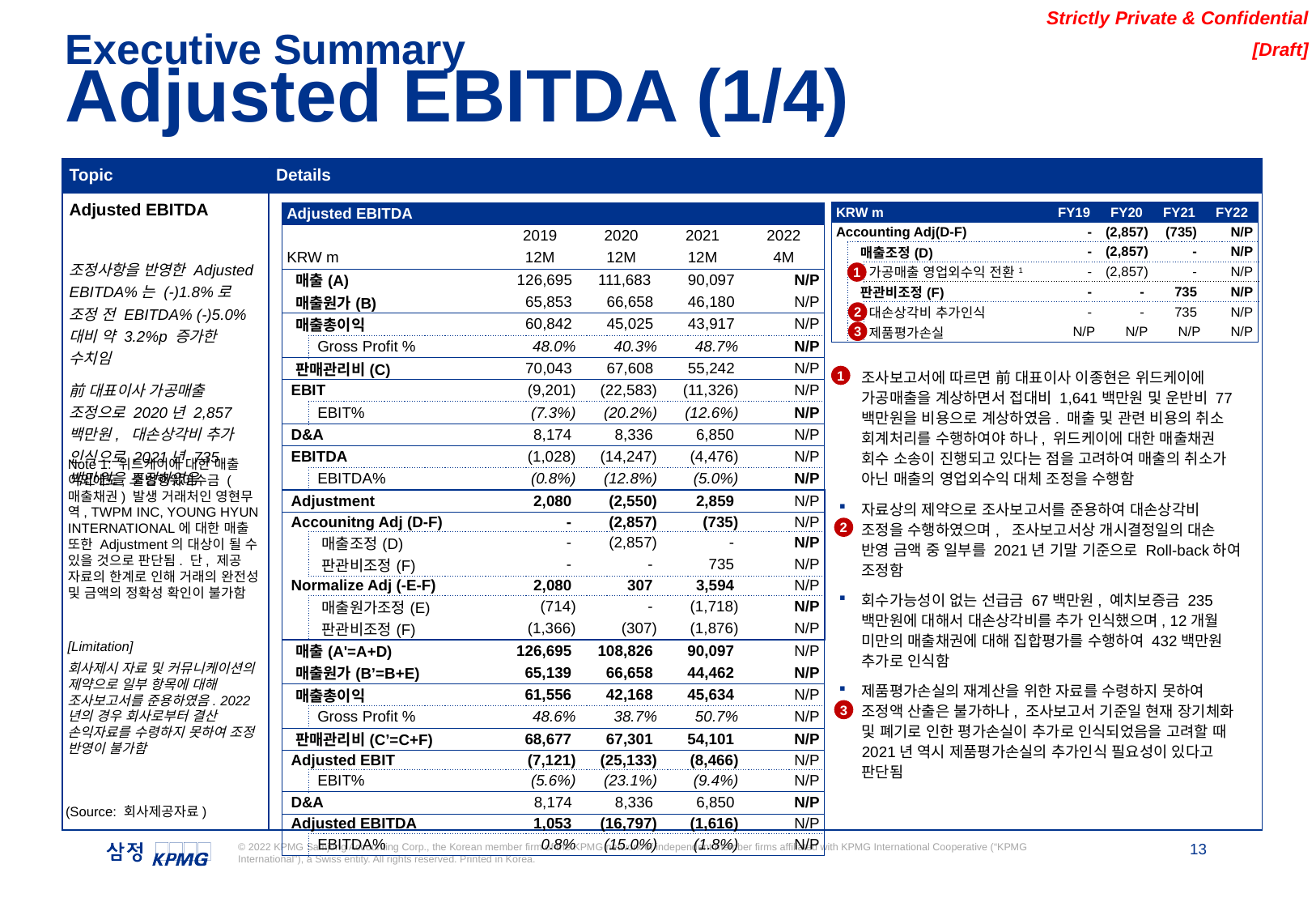

Executive Summary
Adjusted EBITDA (1/4)
| Topic | Details |
| --- | --- |
| Adjusted EBITDA 조정사항을 반영한 Adjusted EBITDA%는 (-)1.8%로 조정 전 EBITDA% (-)5.0% 대비 약 3.2%p 증가한 수치임 前 대표이사 가공매출 조정으로 2020년 2,857백만원, 대손상각비 추가 인식으로 2021년 735백만원을 조정하였음 |  |
| KRW m |  |  | FY19 | FY20 | FY21 | FY22 |
| --- | --- | --- | --- | --- | --- | --- |
| Accounting Adj(D-F) |  |  | - | (2,857) | (735) | N/P |
|  | 매출조정(D) |  | - | (2,857) | - | N/P |
|  |  | 가공매출 영업외수익 전환1 | - | (2,857) | - | N/P |
|  | 판관비조정(F) |  | - | - | 735 | N/P |
|  |  | 대손상각비 추가인식 | - | - | 735 | N/P |
|  |  | 제품평가손실 | N/P | N/P | N/P | N/P |
| Adjusted EBITDA |  |  |  |  |  |  |
| --- | --- | --- | --- | --- | --- | --- |
|  |  |  | 2019 | 2020 | 2021 | 2022 |
| KRW m |  |  | 12M | 12M | 12M | 4M |
| 매출(A) |  |  | 126,695 | 111,683 | 90,097 | N/P |
| 매출원가(B) |  |  | 65,853 | 66,658 | 46,180 | N/P |
| 매출총이익 |  |  | 60,842 | 45,025 | 43,917 | N/P |
|  | Gross Profit % |  | 48.0% | 40.3% | 48.7% | N/P |
| 판매관리비(C) |  |  | 70,043 | 67,608 | 55,242 | N/P |
| EBIT |  |  | (9,201) | (22,583) | (11,326) | N/P |
|  | EBIT% |  | (7.3%) | (20.2%) | (12.6%) | N/P |
| D&A |  |  | 8,174 | 8,336 | 6,850 | N/P |
| EBITDA |  |  | (1,028) | (14,247) | (4,476) | N/P |
|  | EBITDA% |  | (0.8%) | (12.8%) | (5.0%) | N/P |
| Adjustment |  |  | 2,080 | (2,550) | 2,859 | N/P |
| Accounitng Adj (D-F) |  |  | - | (2,857) | (735) | N/P |
|  | 매출조정(D) |  | - | (2,857) | - | N/P |
|  | 판관비조정(F) |  | - | - | 735 | N/P |
| Normalize Adj (-E-F) |  |  | 2,080 | 307 | 3,594 | N/P |
|  | 매출원가조정(E) |  | (714) | - | (1,718) | N/P |
|  | 판관비조정(F) |  | (1,366) | (307) | (1,876) | N/P |
| 매출(A'=A+D) |  |  | 126,695 | 108,826 | 90,097 | N/P |
| 매출원가(B’=B+E) |  |  | 65,139 | 66,658 | 44,462 | N/P |
| 매출총이익 |  |  | 61,556 | 42,168 | 45,634 | N/P |
|  | Gross Profit % |  | 48.6% | 38.7% | 50.7% | N/P |
| 판매관리비(C’=C+F) |  |  | 68,677 | 67,301 | 54,101 | N/P |
| Adjusted EBIT |  |  | (7,121) | (25,133) | (8,466) | N/P |
|  | EBIT% |  | (5.6%) | (23.1%) | (9.4%) | N/P |
| D&A |  |  | 8,174 | 8,336 | 6,850 | N/P |
| Adjusted EBITDA |  |  | 1,053 | (16,797) | (1,616) | N/P |
|  | EBITDA% |  | 0.8% | (15.0%) | (1.8%) | N/P |

1
2
3
조사보고서에 따르면 前 대표이사 이종현은 위드케이에 가공매출을 계상하면서 접대비 1,641백만원 및 운반비 77백만원을 비용으로 계상하였음. 매출 및 관련 비용의 취소 회계처리를 수행하여야 하나, 위드케이에 대한 매출채권 회수 소송이 진행되고 있다는 점을 고려하여 매출의 취소가 아닌 매출의 영업외수익 대체 조정을 수행함
자료상의 제약으로 조사보고서를 준용하여 대손상각비 조정을 수행하였으며,  조사보고서상 개시결정일의 대손 반영 금액 중 일부를 2021년 기말 기준으로 Roll-back하여 조정함
회수가능성이 없는 선급금 67백만원, 예치보증금 235백만원에 대해서 대손상각비를 추가 인식했으며, 12개월 미만의 매출채권에 대해 집합평가를 수행하여 432백만원 추가로 인식함
제품평가손실의 재계산을 위한 자료를 수령하지 못하여 조정액 산출은 불가하나, 조사보고서 기준일 현재 장기체화 및 폐기로 인한 평가손실이 추가로 인식되었음을 고려할 때 2021년 역시 제품평가손실의 추가인식 필요성이 있다고 판단됨

1
Note 1: 위드케이에 대한 매출 이외에도, 불법행위미수금 (매출채권) 발생 거래처인 영현무역, TWPM INC, YOUNG HYUN INTERNATIONAL에 대한 매출 또한 Adjustment의 대상이 될 수 있을 것으로 판단됨. 단, 제공 자료의 한계로 인해 거래의 완전성 및 금액의 정확성 확인이 불가함
2
[Limitation]
회사제시 자료 및 커뮤니케이션의 제약으로 일부 항목에 대해 조사보고서를 준용하였음. 2022년의 경우 회사로부터 결산 손익자료를 수령하지 못하여 조정 반영이 불가함
3
(Source: 회사제공자료)